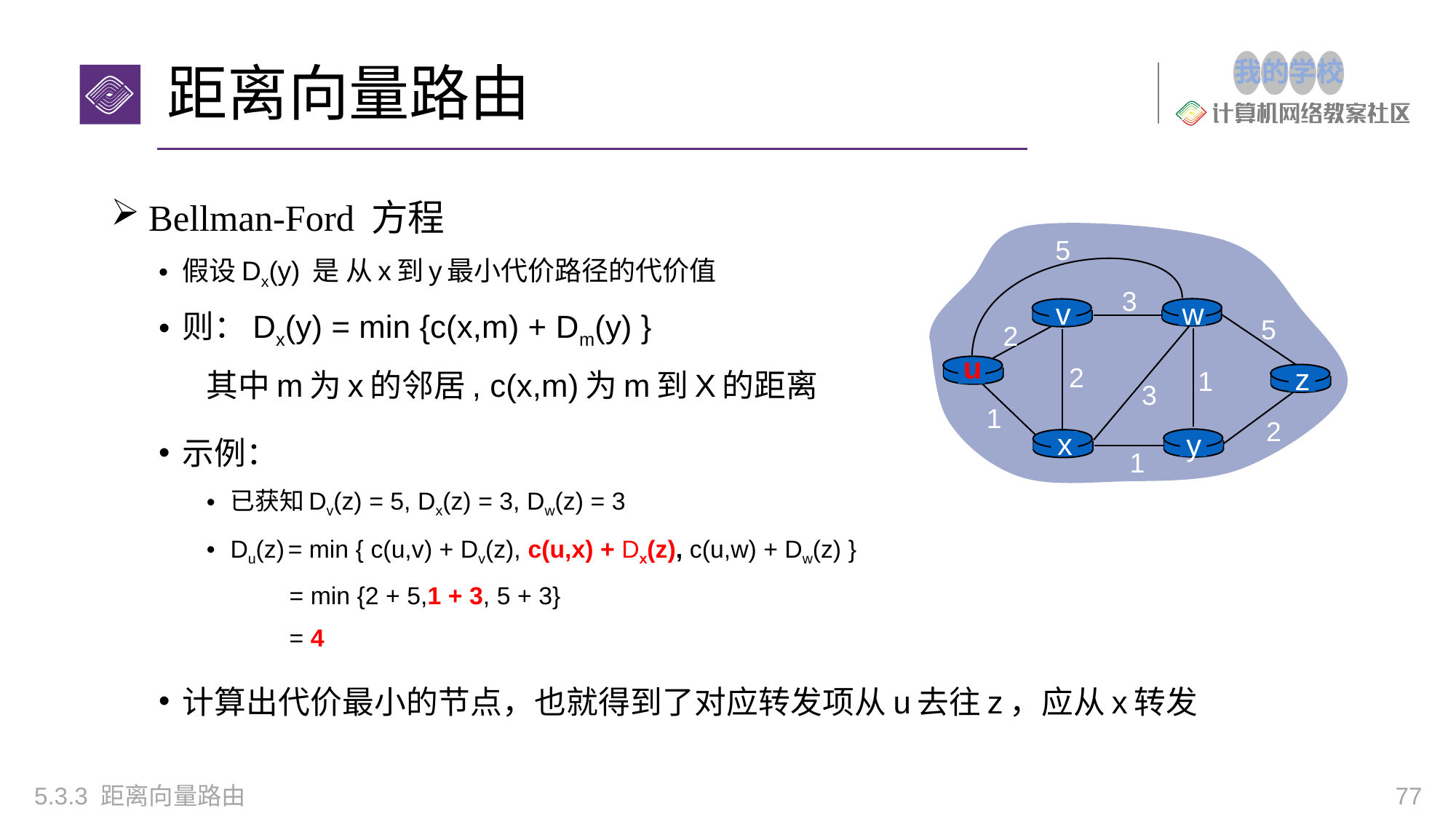

# 距离向量路由
Bellman-Ford 方程
假设Dx(y) 是 从x到y最小代价路径的代价值
则：Dx(y) = min {c(x,m) + Dm(y) }
其中m为x的邻居, c(x,m)为m到X的距离
示例：
已获知Dv(z) = 5, Dx(z) = 3, Dw(z) = 3
Du(z) = min { c(u,v) + Dv(z), c(u,x) + Dx(z), c(u,w) + Dw(z) }
            = min {2 + 5,1 + 3, 5 + 3}
            = 4
计算出代价最小的节点，也就得到了对应转发项从u去往z，应从x转发

5

3
v

w

5

2

u

2
z

1

3

1
2
x

y

1

5.3.3 距离向量路由
77